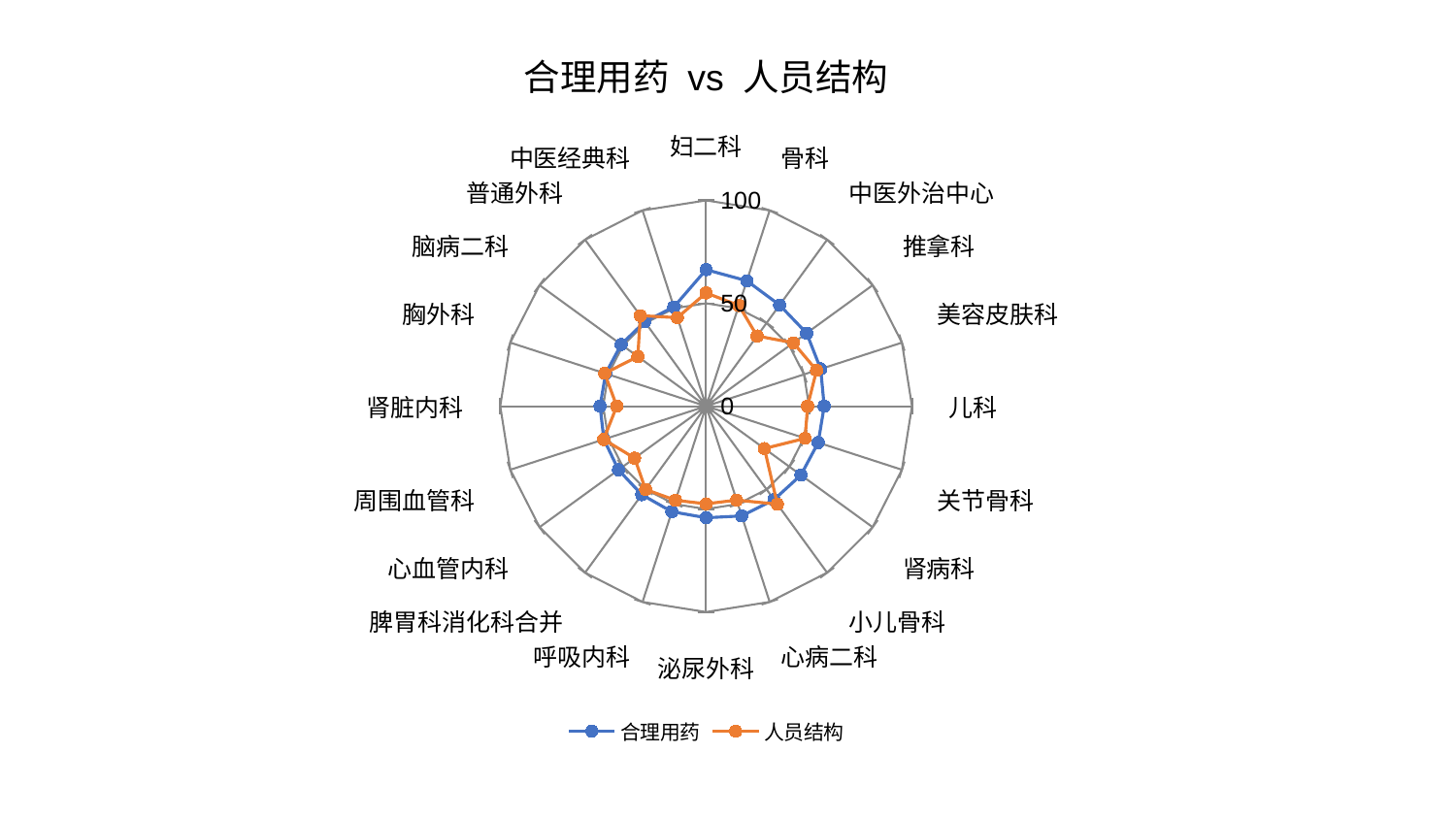

### Chart: 合理用药 vs 人员结构

| Category | 合理用药 | 人员结构 |
|---|---|---|
| 妇二科 | 66.32732668198022 | 55.034521368359165 |
| 骨科 | 64.07319058363942 | 51.475468079849634 |
| 中医外治中心 | 60.7564923492529 | 42.155964022515256 |
| 推拿科 | 60.35964772126522 | 52.39494514865551 |
| 美容皮肤科 | 58.51681358049474 | 56.41893159721071 |
| 儿科 | 57.35064888986007 | 49.29609286290489 |
| 关节骨科 | 57.26700264965791 | 50.56253009026592 |
| 肾病科 | 56.93433999250233 | 35.037452383658234 |
| 小儿骨科 | 56.142791825701536 | 58.877600821147254 |
| 心病二科 | 56.07595311353165 | 47.99387893190056 |
| 泌尿外科 | 54.2063913461148 | 47.46543850768039 |
| 呼吸内科 | 53.90562689525444 | 48.07913171867326 |
| 脾胃科消化科合并 | 53.147257799247534 | 50.02236133181002 |
| 心血管内科 | 52.630994737524276 | 42.94230075091544 |
| 周围血管科 | 52.211127348415275 | 52.33076016810402 |
| 肾脏内科 | 51.51115405038497 | 43.4113348707338 |
| 胸外科 | 51.29659348699267 | 51.789756969029945 |
| 脑病二科 | 51.01790357486508 | 41.0090550720188 |
| 普通外科 | 50.738183429546154 | 54.38468990036319 |
| 中医经典科 | 50.71349777508185 | 45.24659805652923 |
58